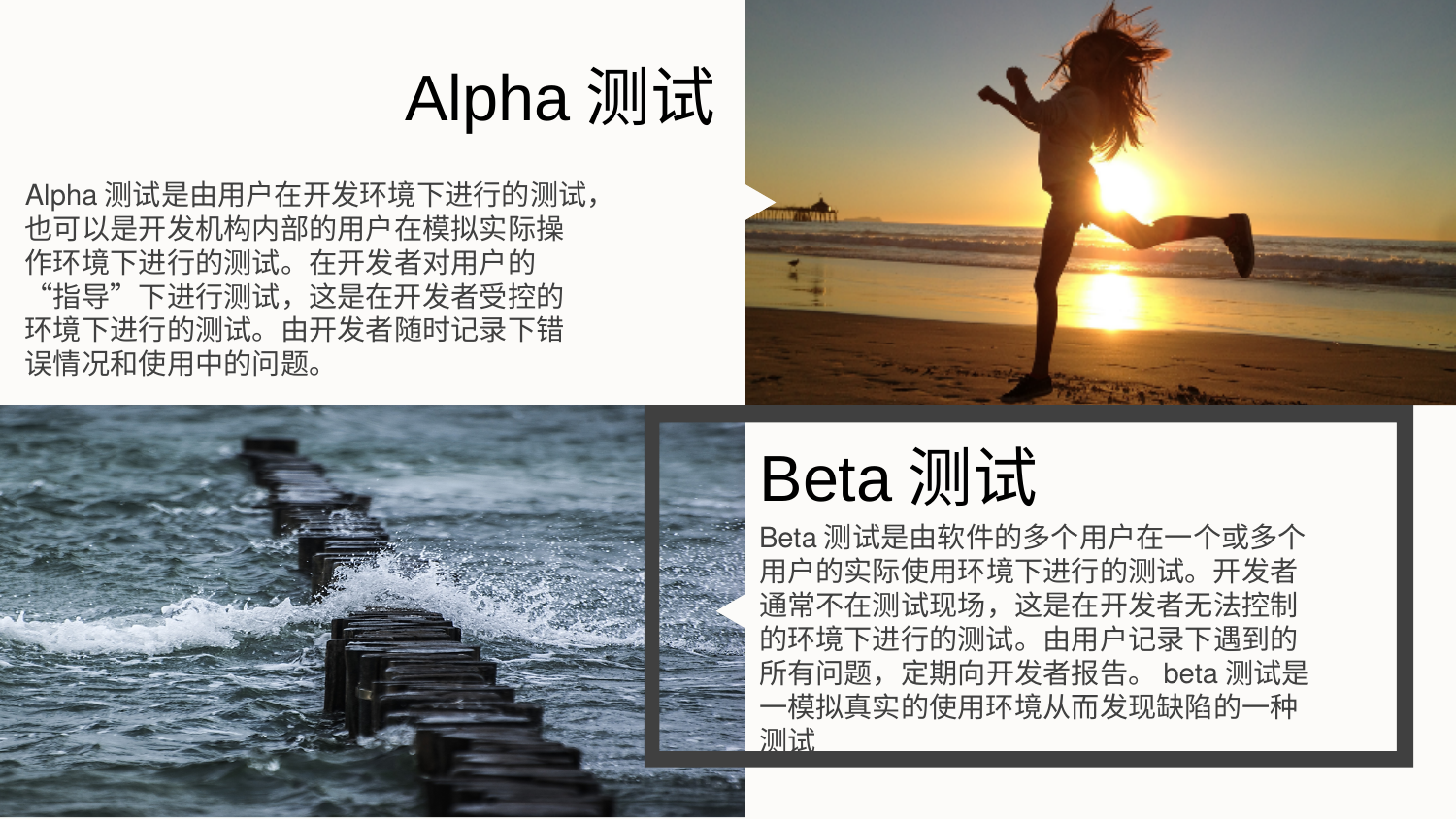

Alpha测试
this is a sample text. insert your desired text here. Again. this is a dummy text. enter your own text here. this is a sample text.
Alpha测试是由用户在开发环境下进行的测试，
也可以是开发机构内部的用户在模拟实际操
作环境下进行的测试。在开发者对用户的“指导”下进行测试，这是在开发者受控的环境下进行的测试。由开发者随时记录下错误情况和使用中的问题。

Beta测试
Beta测试是由软件的多个用户在一个或多个用户的实际使用环境下进行的测试。开发者通常不在测试现场，这是在开发者无法控制的环境下进行的测试。由用户记录下遇到的所有问题，定期向开发者报告。beta测试是一模拟真实的使用环境从而发现缺陷的一种测试